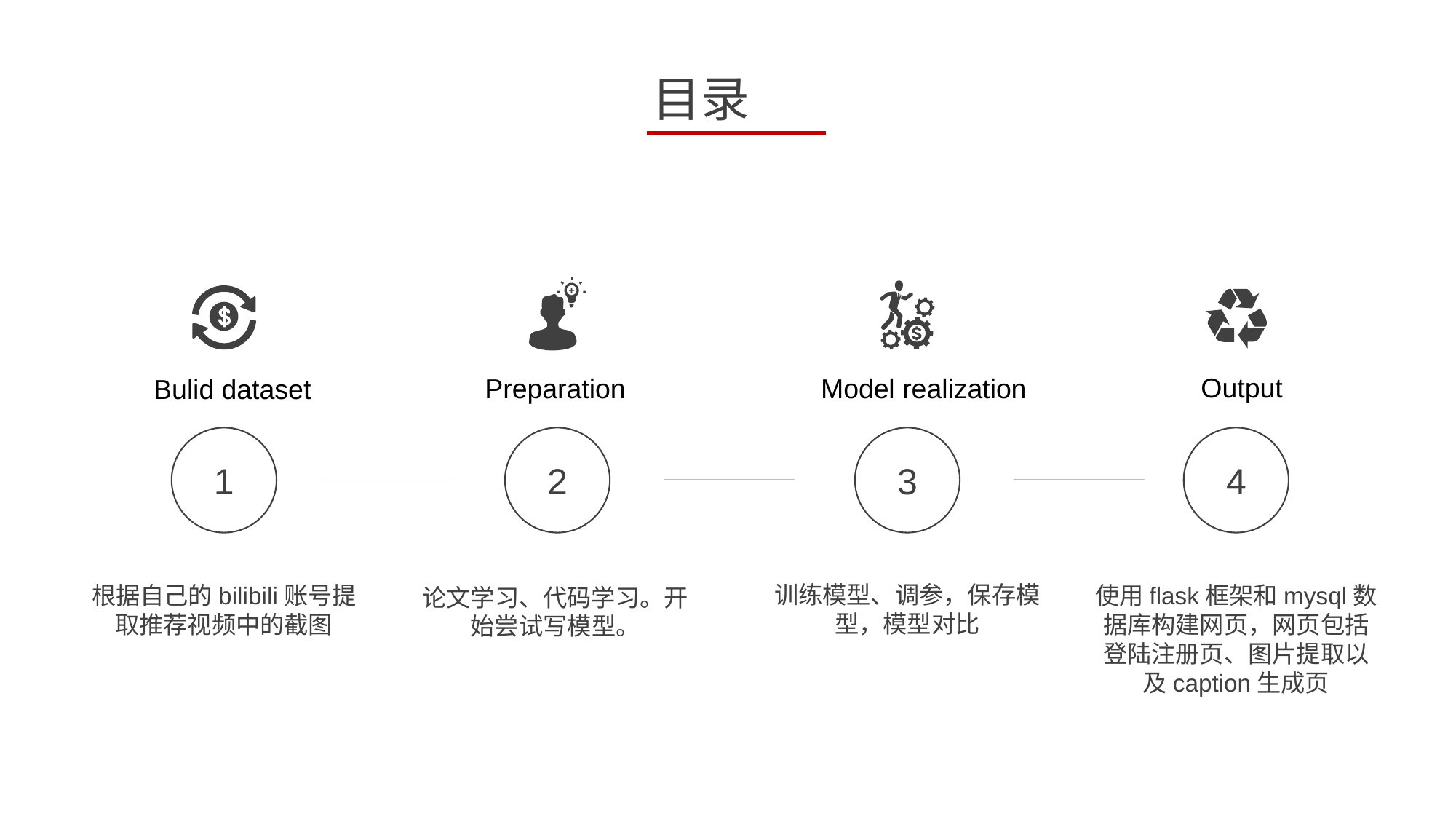

目录

Output
Preparation
Model realization
Bulid dataset
1
2
3
4
训练模型、调参，保存模型，模型对比
根据自己的bilibili账号提取推荐视频中的截图
使用flask框架和mysql数据库构建网页，网页包括登陆注册页、图片提取以及caption生成页
论文学习、代码学习。开始尝试写模型。